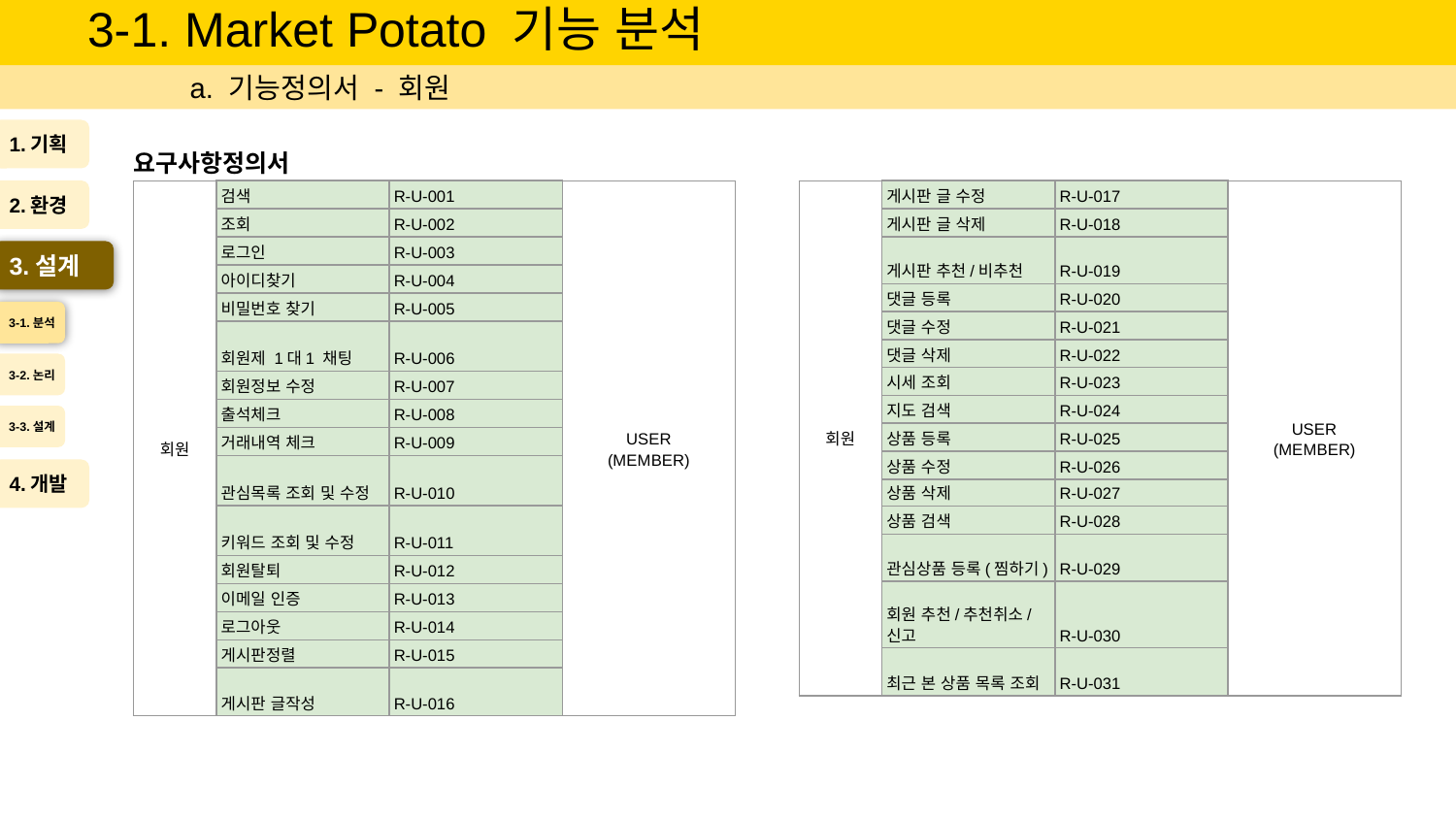

# 3-1. Market Potato 기능 분석
a. 기능정의서 - 회원
1.기획
요구사항정의서
2.환경
| 회원 | 검색 | R-U-001 | USER (MEMBER) |
| --- | --- | --- | --- |
|  | 조회 | R-U-002 |  |
|  | 로그인 | R-U-003 |  |
|  | 아이디찾기 | R-U-004 |  |
|  | 비밀번호 찾기 | R-U-005 |  |
|  | 회원제 1대1 채팅 | R-U-006 |  |
|  | 회원정보 수정 | R-U-007 |  |
|  | 출석체크 | R-U-008 |  |
|  | 거래내역 체크 | R-U-009 |  |
|  | 관심목록 조회 및 수정 | R-U-010 |  |
|  | 키워드 조회 및 수정 | R-U-011 |  |
|  | 회원탈퇴 | R-U-012 |  |
|  | 이메일 인증 | R-U-013 |  |
|  | 로그아웃 | R-U-014 |  |
|  | 게시판정렬 | R-U-015 |  |
|  | 게시판 글작성 | R-U-016 |  |
| 회원 | 게시판 글 수정 | R-U-017 | USER (MEMBER) |
| --- | --- | --- | --- |
|  | 게시판 글 삭제 | R-U-018 |  |
|  | 게시판 추천/비추천 | R-U-019 |  |
|  | 댓글 등록 | R-U-020 |  |
|  | 댓글 수정 | R-U-021 |  |
|  | 댓글 삭제 | R-U-022 |  |
|  | 시세 조회 | R-U-023 |  |
|  | 지도 검색 | R-U-024 |  |
|  | 상품 등록 | R-U-025 |  |
|  | 상품 수정 | R-U-026 |  |
|  | 상품 삭제 | R-U-027 |  |
|  | 상품 검색 | R-U-028 |  |
|  | 관심상품 등록(찜하기) | R-U-029 |  |
|  | 회원 추천/추천취소/신고 | R-U-030 |  |
|  | 최근 본 상품 목록 조회 | R-U-031 |  |
3.설계
3-1.분석
3-2.논리
3-3.설계
4.개발